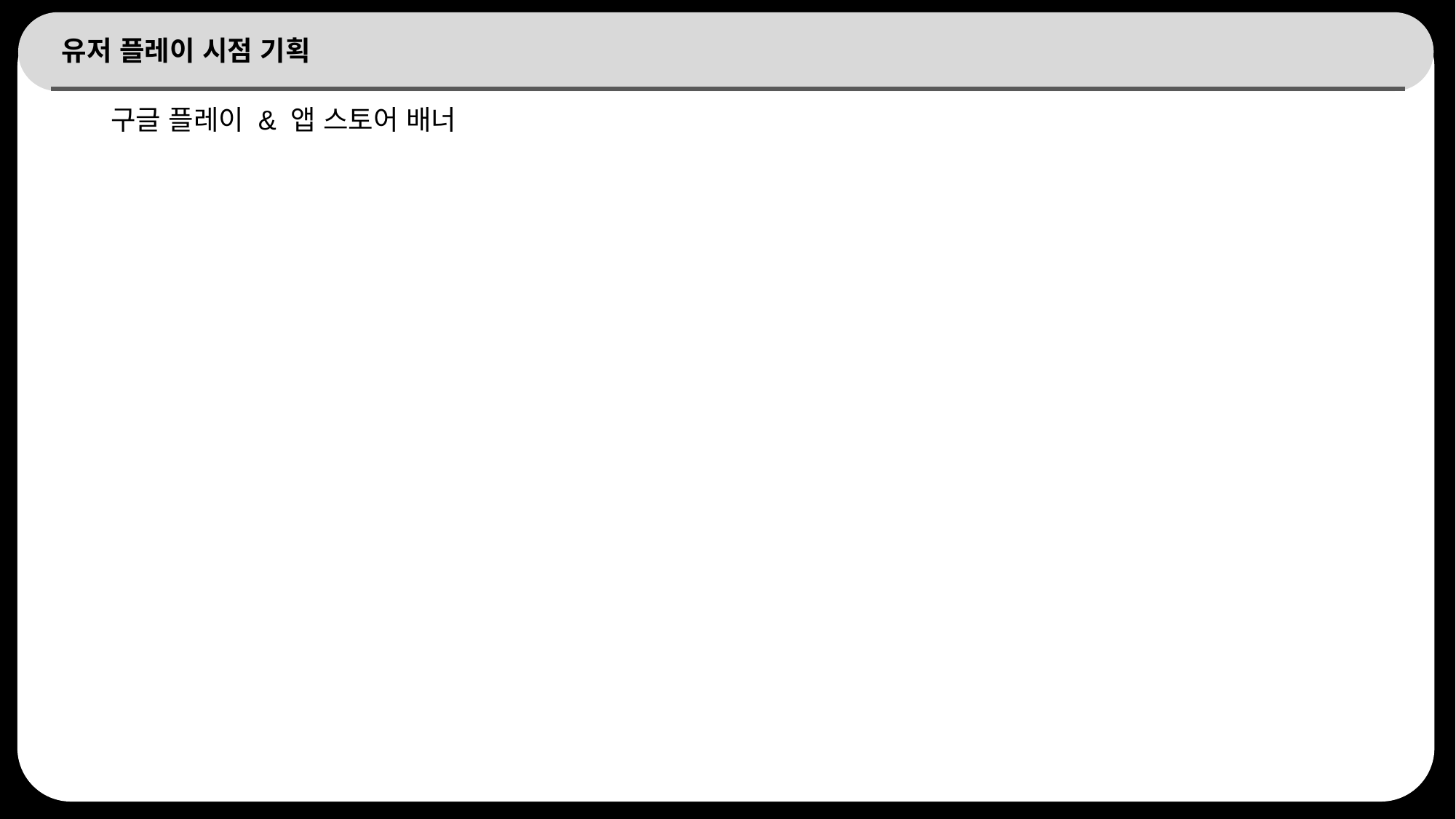

# 유저 플레이 시점 기획
구글 플레이 & 앱 스토어 배너
15